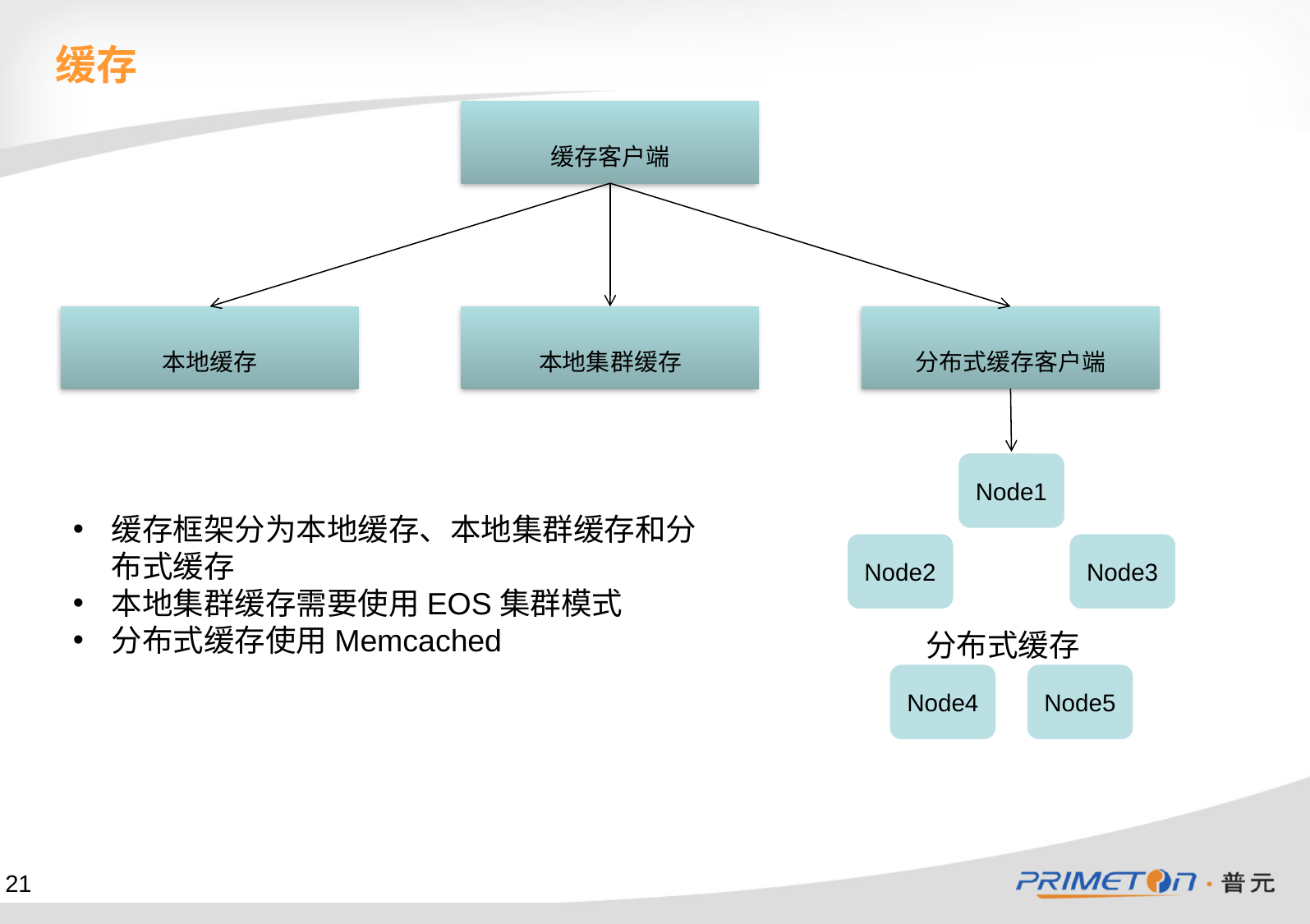

缓存
缓存客户端
本地缓存
本地集群缓存
分布式缓存客户端
Node1
Node3
Node5
Node4
Node2
缓存框架分为本地缓存、本地集群缓存和分布式缓存
本地集群缓存需要使用EOS集群模式
分布式缓存使用Memcached
分布式缓存
21